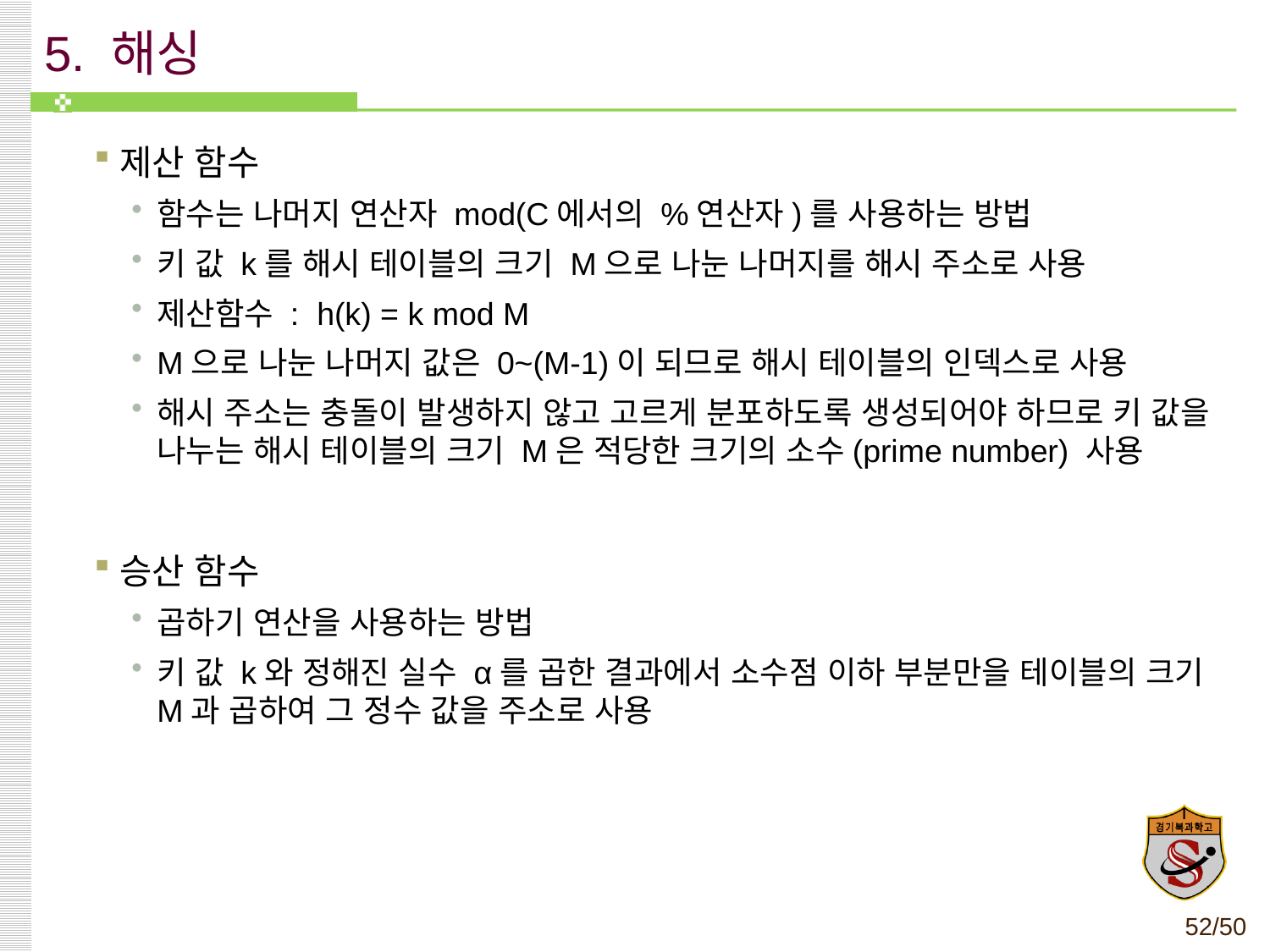

# 5. 해싱
제산 함수
함수는 나머지 연산자 mod(C에서의 %연산자)를 사용하는 방법
키 값 k를 해시 테이블의 크기 M으로 나눈 나머지를 해시 주소로 사용
제산함수 :  h(k) = k mod M
M으로 나눈 나머지 값은 0~(M-1)이 되므로 해시 테이블의 인덱스로 사용
해시 주소는 충돌이 발생하지 않고 고르게 분포하도록 생성되어야 하므로 키 값을 나누는 해시 테이블의 크기 M은 적당한 크기의 소수(prime number) 사용

승산 함수
곱하기 연산을 사용하는 방법
키 값 k와 정해진 실수 α를 곱한 결과에서 소수점 이하 부분만을 테이블의 크기 M과 곱하여 그 정수 값을 주소로 사용